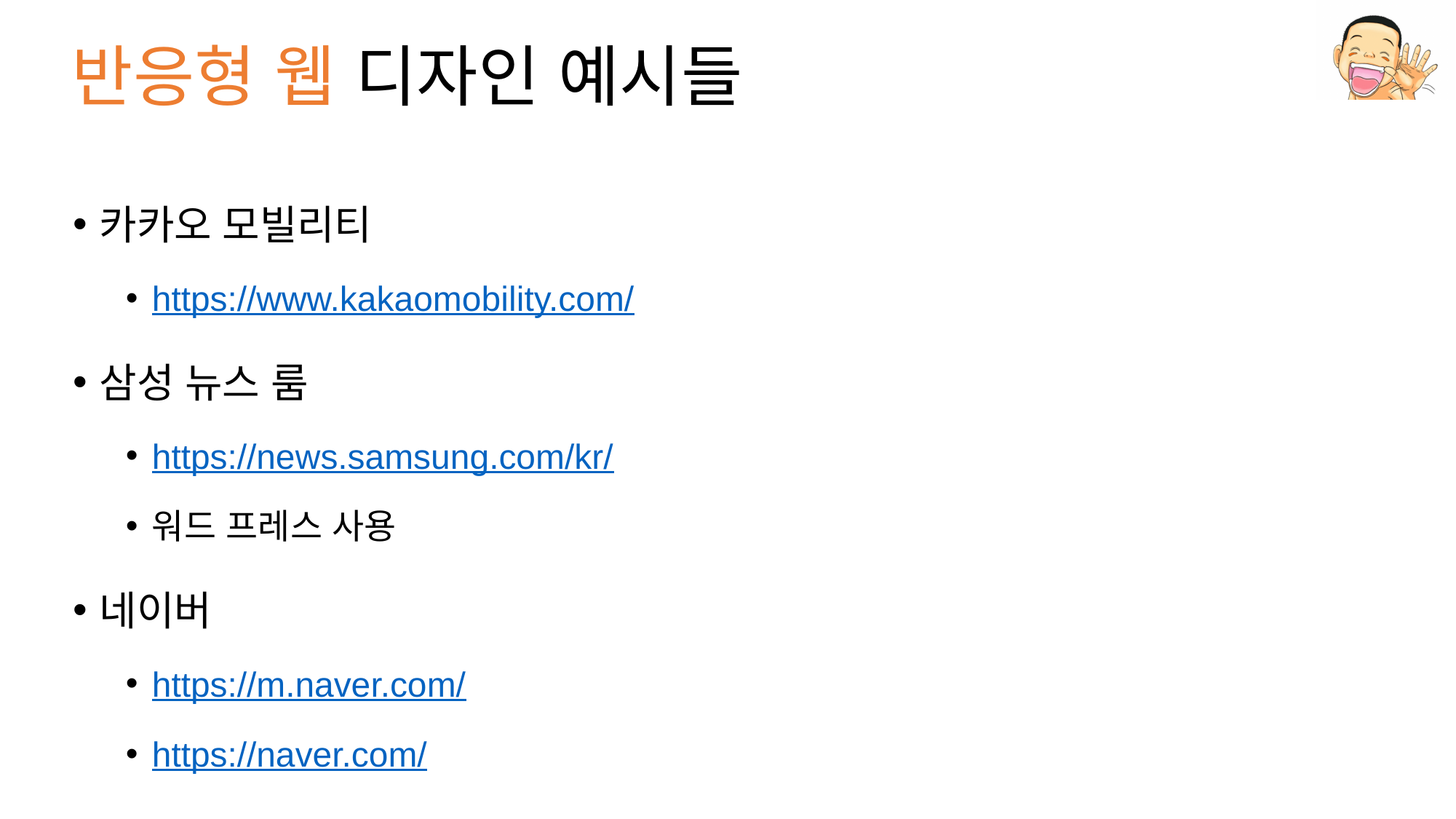

# 반응형 웹 디자인 예시들
카카오 모빌리티
https://www.kakaomobility.com/
삼성 뉴스 룸
https://news.samsung.com/kr/
워드 프레스 사용
네이버
https://m.naver.com/
https://naver.com/